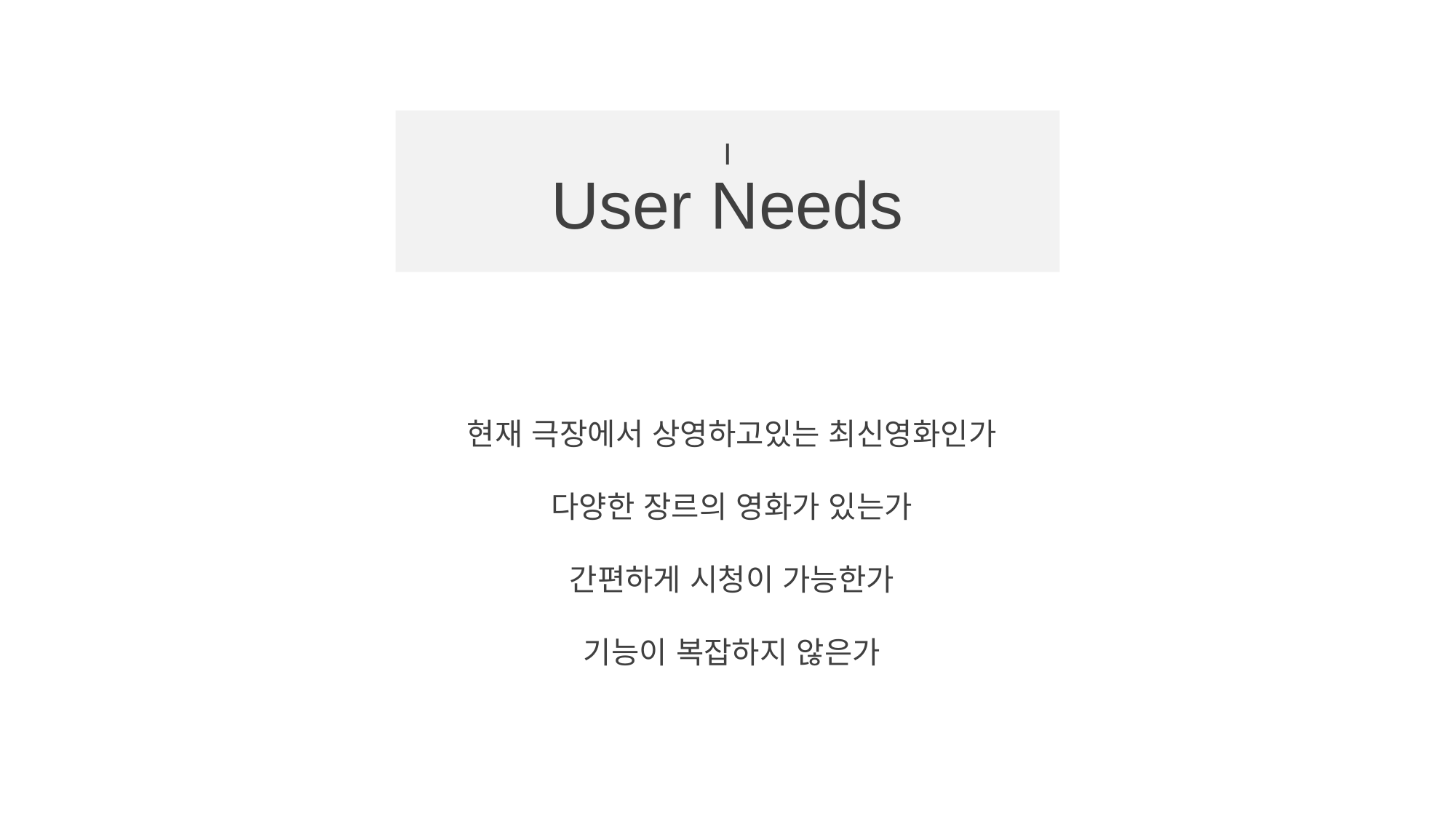

# I User Needs
현재 극장에서 상영하고있는 최신영화인가

다양한 장르의 영화가 있는가

간편하게 시청이 가능한가

기능이 복잡하지 않은가